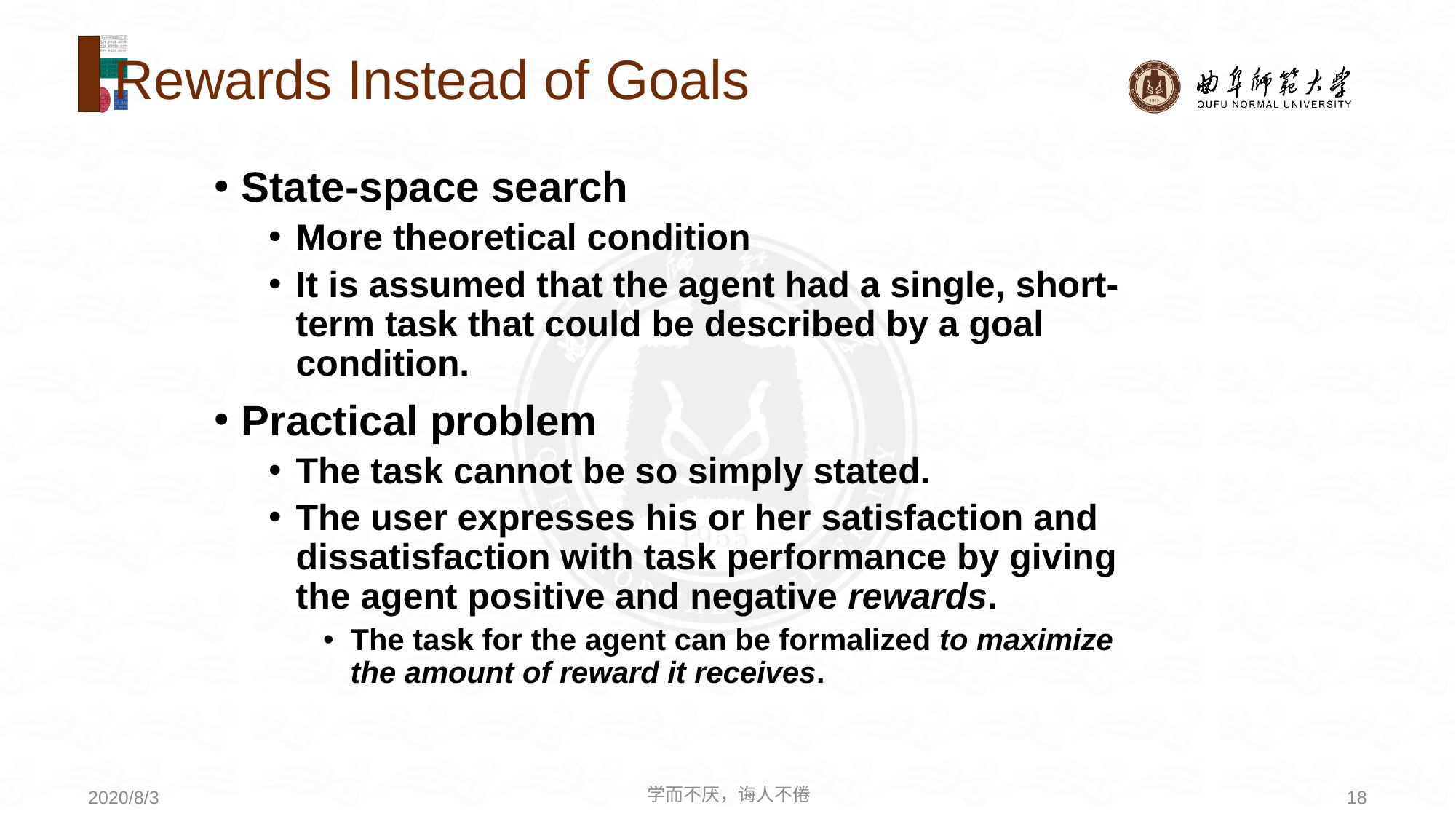

# Rewards Instead of Goals
State-space search
More theoretical condition
It is assumed that the agent had a single, short-term task that could be described by a goal condition.
Practical problem
The task cannot be so simply stated.
The user expresses his or her satisfaction and dissatisfaction with task performance by giving the agent positive and negative rewards.
The task for the agent can be formalized to maximize the amount of reward it receives.
学而不厌，诲人不倦
18
2020/8/3